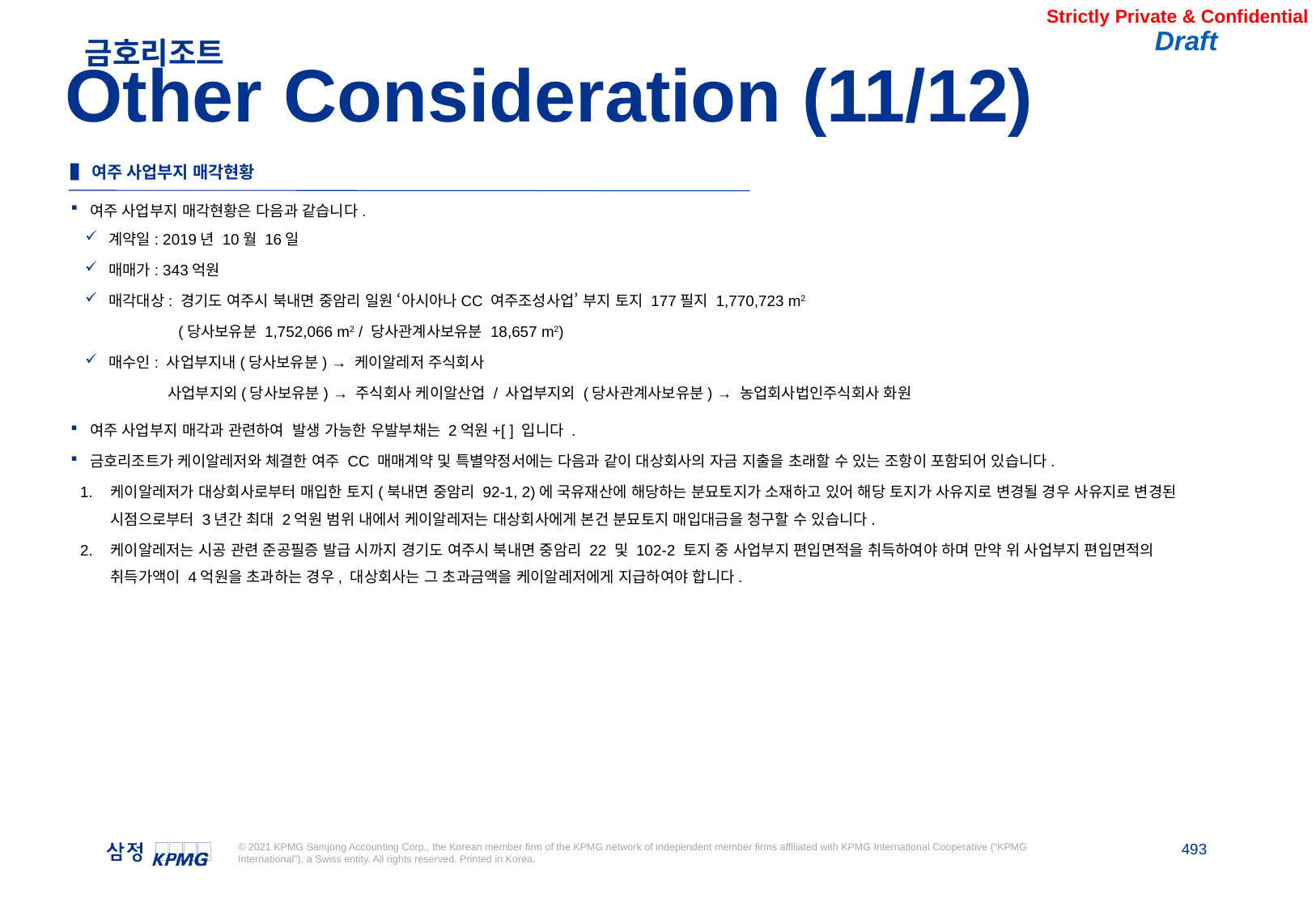

금호리조트
Other Consideration (11/12)
▌여주 사업부지 매각현황

여주 사업부지 매각현황은 다음과 같습니다.
계약일: 2019년 10월 16일
매매가: 343억원
매각대상: 경기도 여주시 북내면 중암리 일원 ‘아시아나CC 여주조성사업’ 부지 토지 177필지 1,770,723 m2
                      (당사보유분 1,752,066 m2 / 당사관계사보유분 18,657 m2)
매수인: 사업부지내(당사보유분) → 케이알레저 주식회사
                      사업부지외(당사보유분) → 주식회사 케이알산업 / 사업부지외 (당사관계사보유분) → 농업회사법인주식회사 화원
여주 사업부지 매각과 관련하여  발생 가능한 우발부채는 2억원+[ ] 입니다 .
금호리조트가 케이알레저와 체결한 여주 CC 매매계약 및 특별약정서에는 다음과 같이 대상회사의 자금 지출을 초래할 수 있는 조항이 포함되어 있습니다.
케이알레저가 대상회사로부터 매입한 토지(북내면 중암리 92-1, 2)에 국유재산에 해당하는 분묘토지가 소재하고 있어 해당 토지가 사유지로 변경될 경우 사유지로 변경된 시점으로부터 3년간 최대 2억원 범위 내에서 케이알레저는 대상회사에게 본건 분묘토지 매입대금을 청구할 수 있습니다.
케이알레저는 시공 관련 준공필증 발급 시까지 경기도 여주시 북내면 중암리 22 및 102-2 토지 중 사업부지 편입면적을 취득하여야 하며 만약 위 사업부지 편입면적의 취득가액이 4억원을 초과하는 경우, 대상회사는 그 초과금액을 케이알레저에게 지급하여야 합니다.